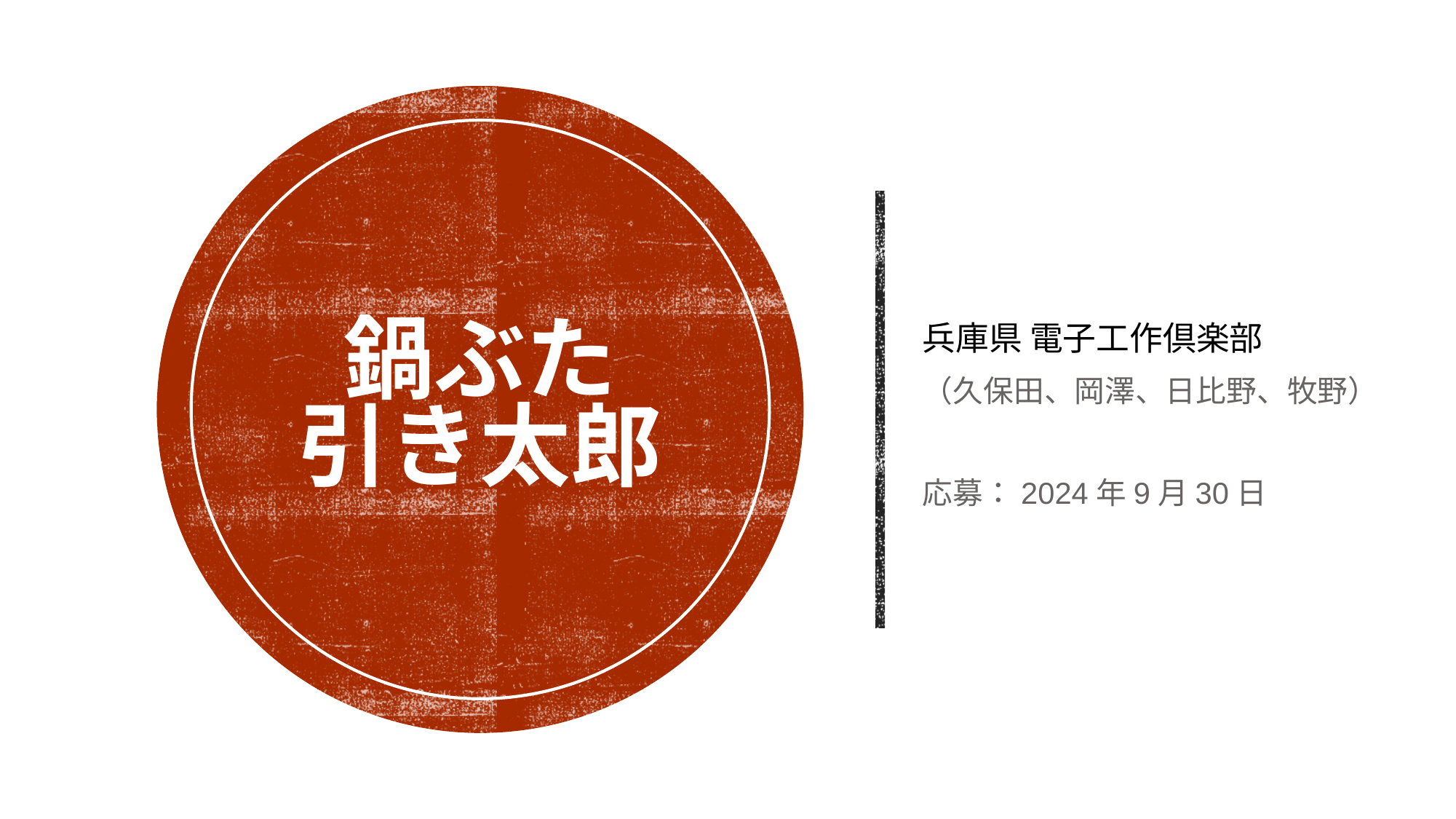

# 鍋ぶた 引き太郎
兵庫県 電子工作倶楽部
（久保田、岡澤、日比野、牧野）

応募：2024年9月30日